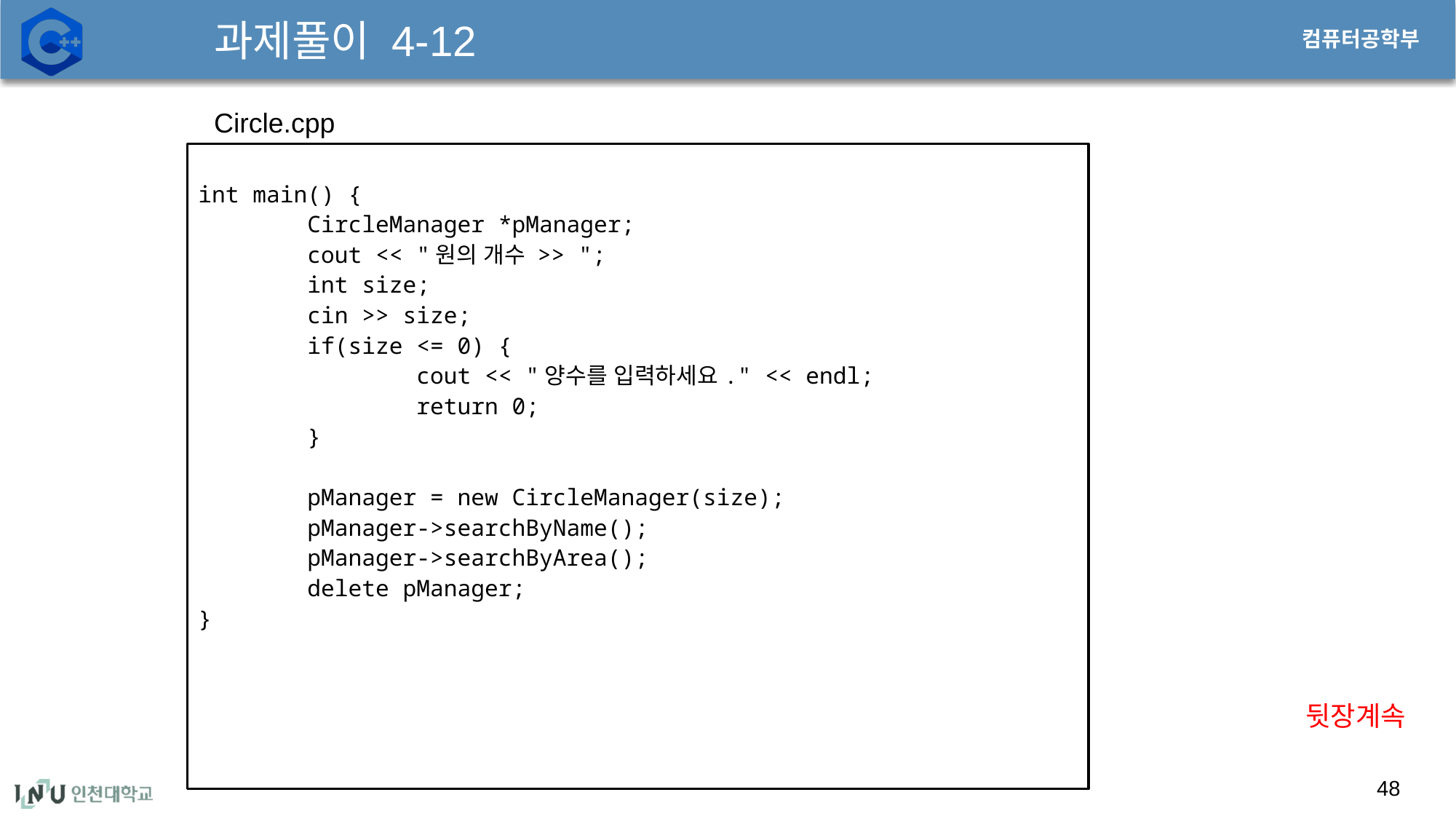

# 과제풀이 4-12
Circle.cpp

int main() {
	CircleManager *pManager;
	cout << "원의 개수 >> ";
	int size;
	cin >> size;
	if(size <= 0) {
		cout << "양수를 입력하세요." << endl;
		return 0;
	}

	pManager = new CircleManager(size);
	pManager->searchByName();
	pManager->searchByArea();
	delete pManager;
}
뒷장계속